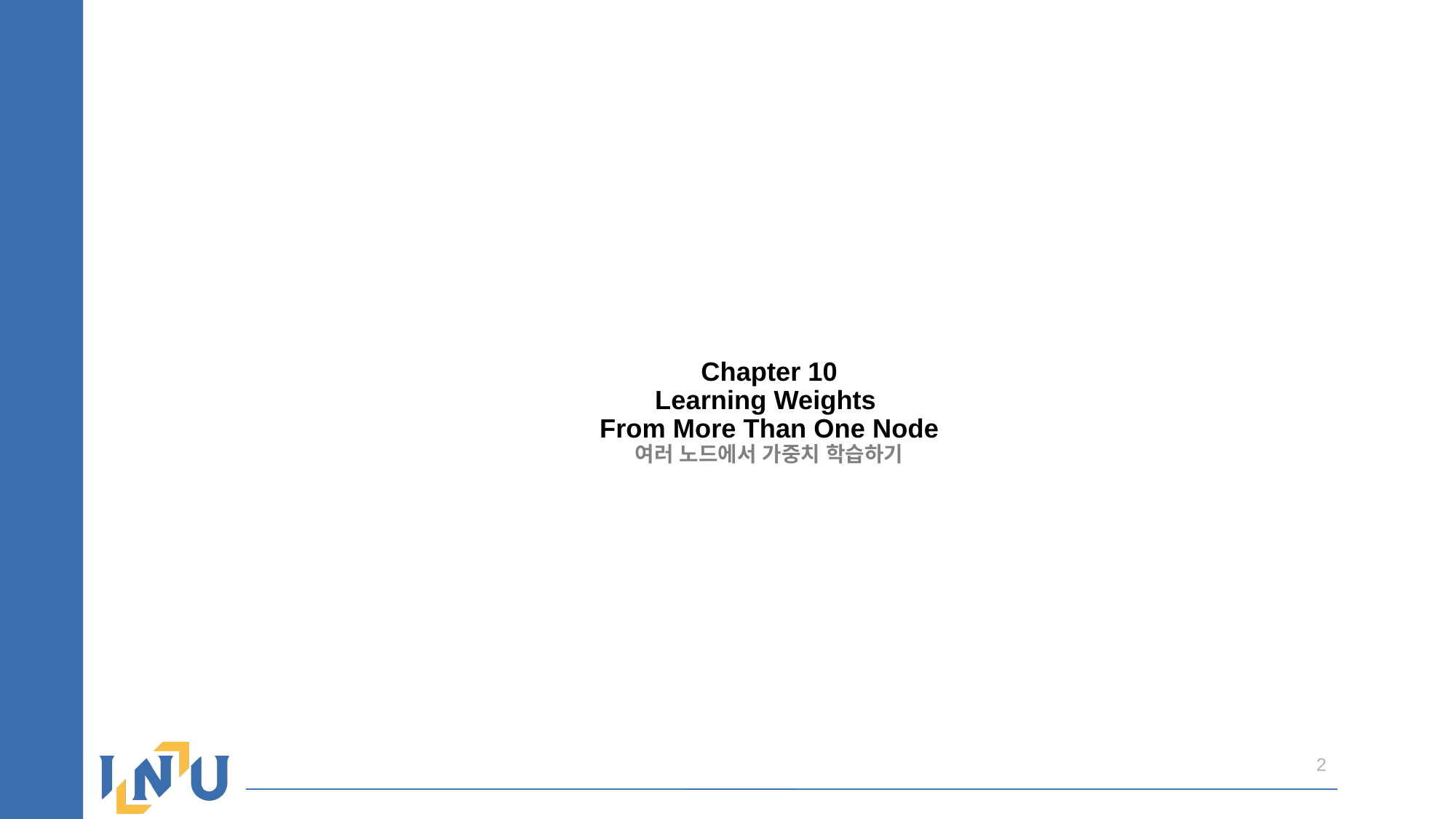

# Chapter 10 Learning Weights From More Than One Node 여러 노드에서 가중치 학습하기
2